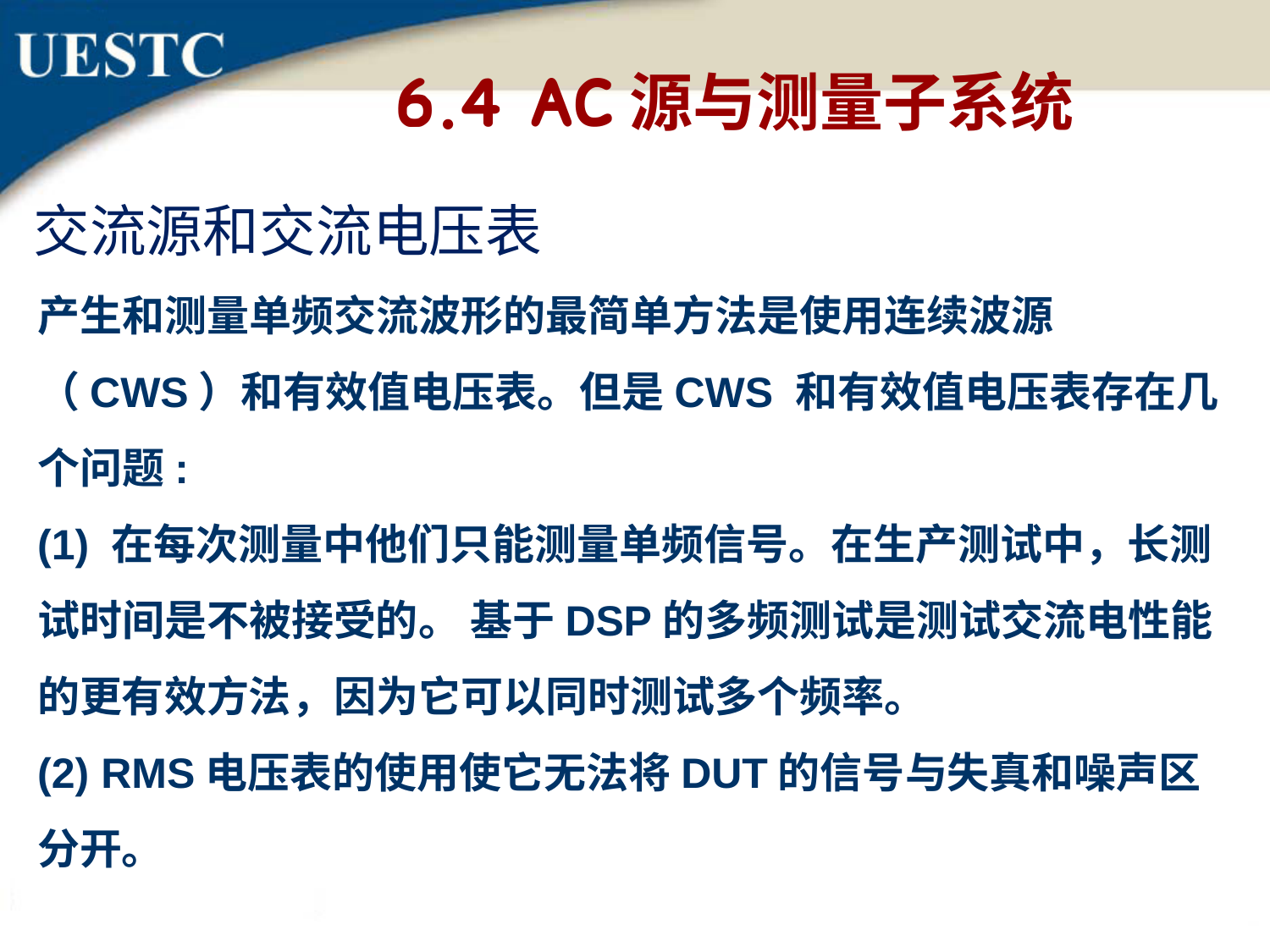

6.4 AC源与测量子系统
交流源和交流电压表
产生和测量单频交流波形的最简单方法是使用连续波源（CWS）和有效值电压表。但是CWS 和有效值电压表存在几个问题:
(1) 在每次测量中他们只能测量单频信号。在生产测试中，长测试时间是不被接受的。 基于DSP的多频测试是测试交流电性能的更有效方法，因为它可以同时测试多个频率。
(2) RMS电压表的使用使它无法将DUT的信号与失真和噪声区分开。